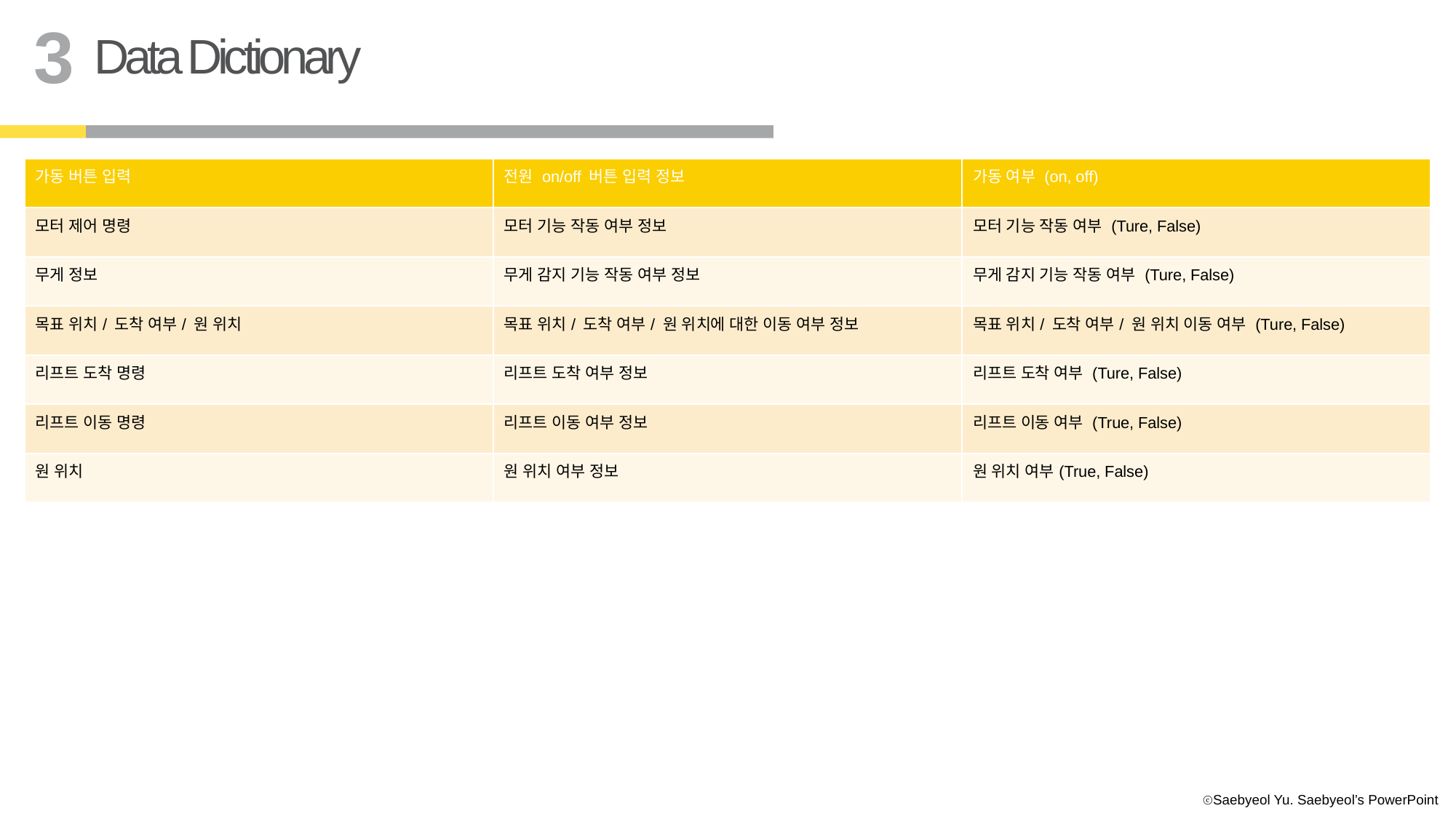

3
Data Dictionary

| 가동 버튼 입력 | 전원 on/off 버튼 입력 정보 | 가동 여부 (on, off) |
| --- | --- | --- |
| 모터 제어 명령 | 모터 기능 작동 여부 정보 | 모터 기능 작동 여부 (Ture, False) |
| 무게 정보 | 무게 감지 기능 작동 여부 정보 | 무게 감지 기능 작동 여부 (Ture, False) |
| 목표 위치/ 도착 여부/ 원 위치 | 목표 위치/ 도착 여부/ 원 위치에 대한 이동 여부 정보 | 목표 위치/ 도착 여부/ 원 위치 이동 여부 (Ture, False) |
| 리프트 도착 명령 | 리프트 도착 여부 정보 | 리프트 도착 여부 (Ture, False) |
| 리프트 이동 명령 | 리프트 이동 여부 정보 | 리프트 이동 여부 (True, False) |
| 원 위치 | 원 위치 여부 정보 | 원 위치 여부(True, False) |